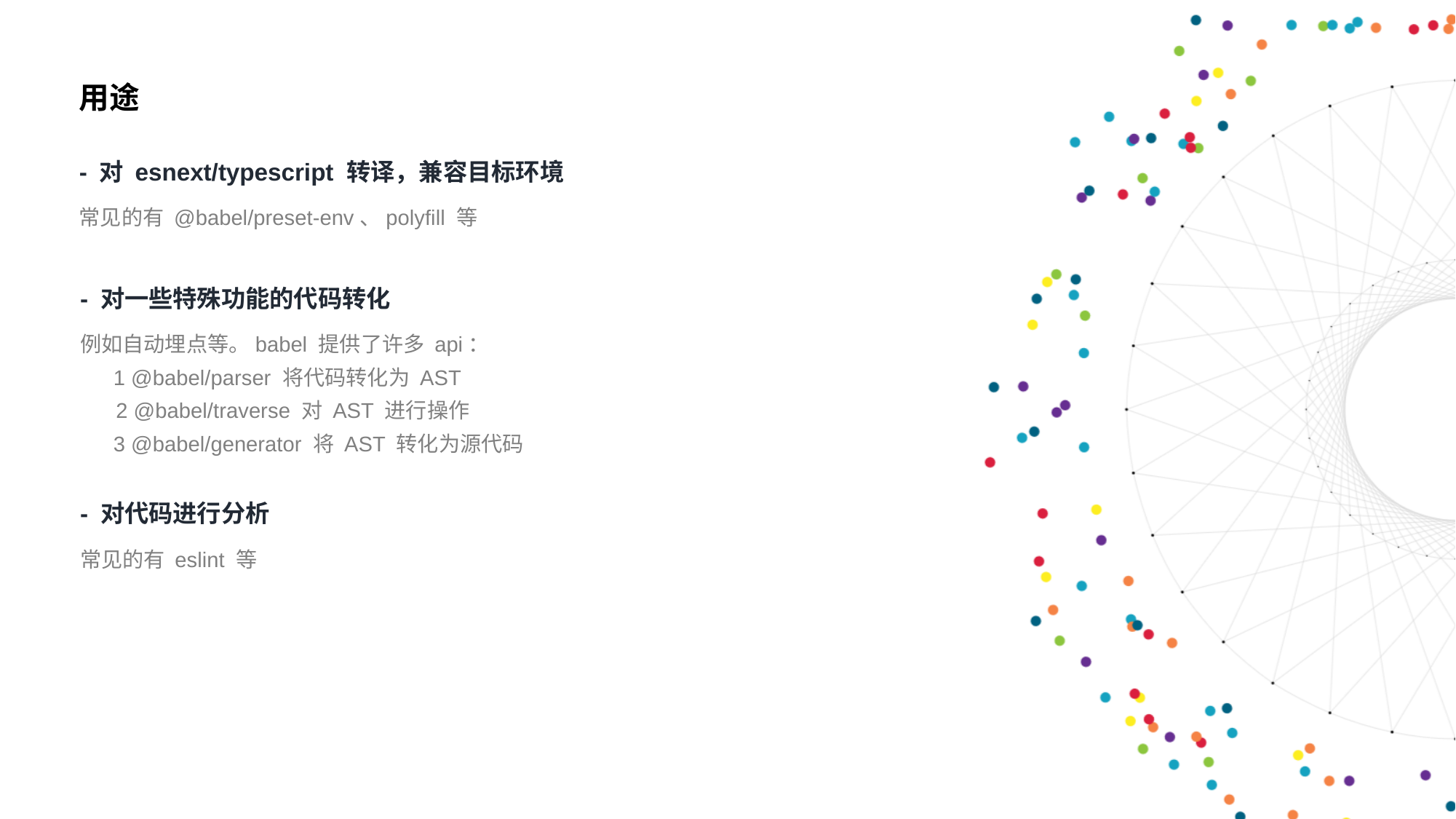

用途
- 对 esnext/typescript 转译，兼容目标环境
常见的有 @babel/preset-env、polyfill 等
- 对一些特殊功能的代码转化
例如自动埋点等。babel 提供了许多 api：
      1 @babel/parser 将代码转化为 AST
      2 @babel/traverse 对 AST 进行操作
      3 @babel/generator 将 AST 转化为源代码

- 对代码进行分析
常见的有 eslint 等